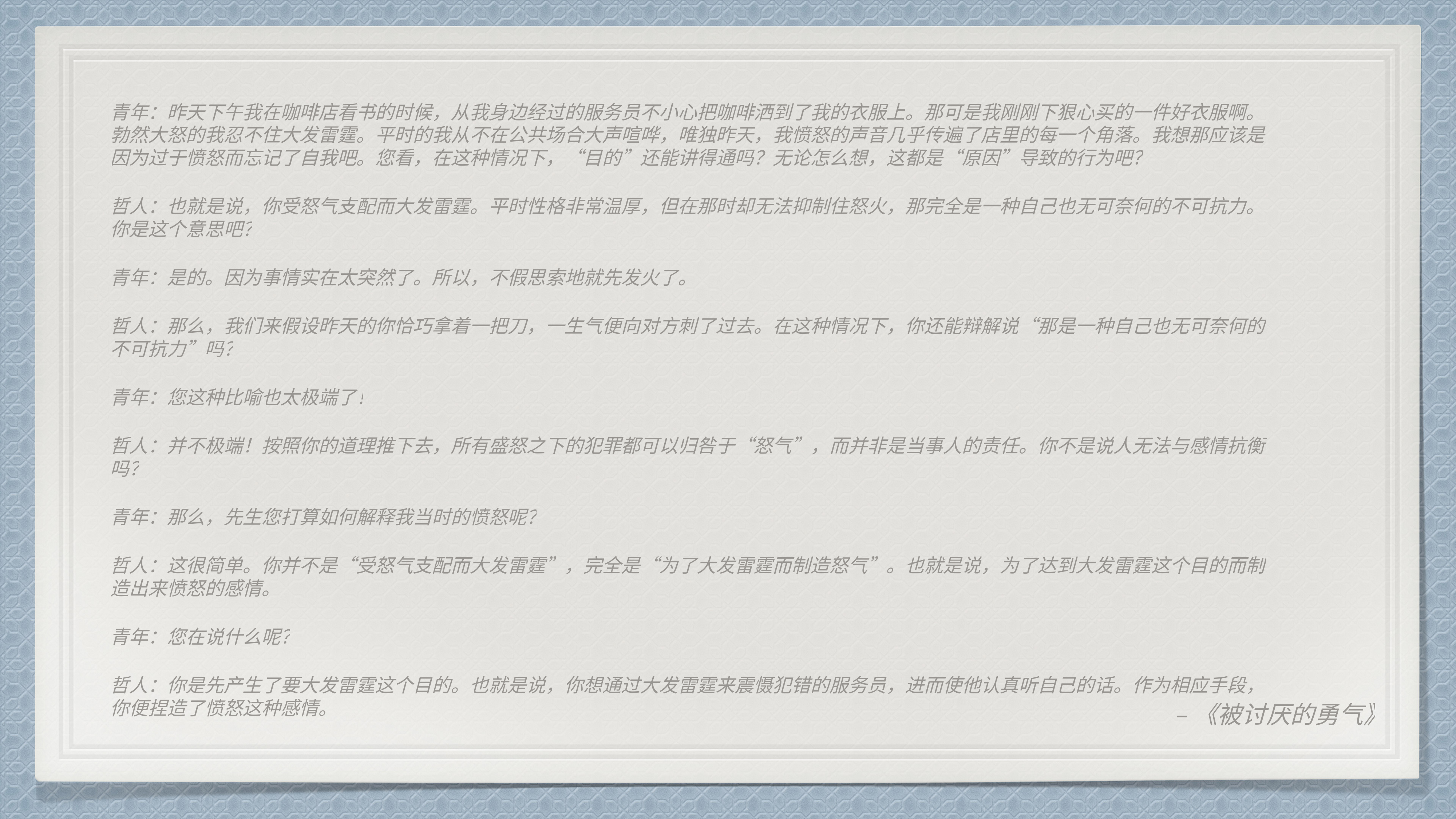

青年：昨天下午我在咖啡店看书的时候，从我身边经过的服务员不小心把咖啡洒到了我的衣服上。那可是我刚刚下狠心买的一件好衣服啊。勃然大怒的我忍不住大发雷霆。平时的我从不在公共场合大声喧哗，唯独昨天，我愤怒的声音几乎传遍了店里的每一个角落。我想那应该是因为过于愤怒而忘记了自我吧。您看，在这种情况下，​“目的”还能讲得通吗？无论怎么想，这都是“原因”导致的行为吧？
哲人：也就是说，你受怒气支配而大发雷霆。平时性格非常温厚，但在那时却无法抑制住怒火，那完全是一种自己也无可奈何的不可抗力。你是这个意思吧？
青年：是的。因为事情实在太突然了。所以，不假思索地就先发火了。
哲人：那么，我们来假设昨天的你恰巧拿着一把刀，一生气便向对方刺了过去。在这种情况下，你还能辩解说“那是一种自己也无可奈何的不可抗力”吗？
青年：您这种比喻也太极端了！
哲人：并不极端！按照你的道理推下去，所有盛怒之下的犯罪都可以归咎于“怒气”​，而并非是当事人的责任。你不是说人无法与感情抗衡吗？
青年：那么，先生您打算如何解释我当时的愤怒呢？
哲人：这很简单。你并不是“受怒气支配而大发雷霆”​，完全是“为了大发雷霆而制造怒气”​。也就是说，为了达到大发雷霆这个目的而制造出来愤怒的感情。
青年：您在说什么呢？
哲人：你是先产生了要大发雷霆这个目的。也就是说，你想通过大发雷霆来震慑犯错的服务员，进而使他认真听自己的话。作为相应手段，你便捏造了愤怒这种感情。
–《被讨厌的勇气》